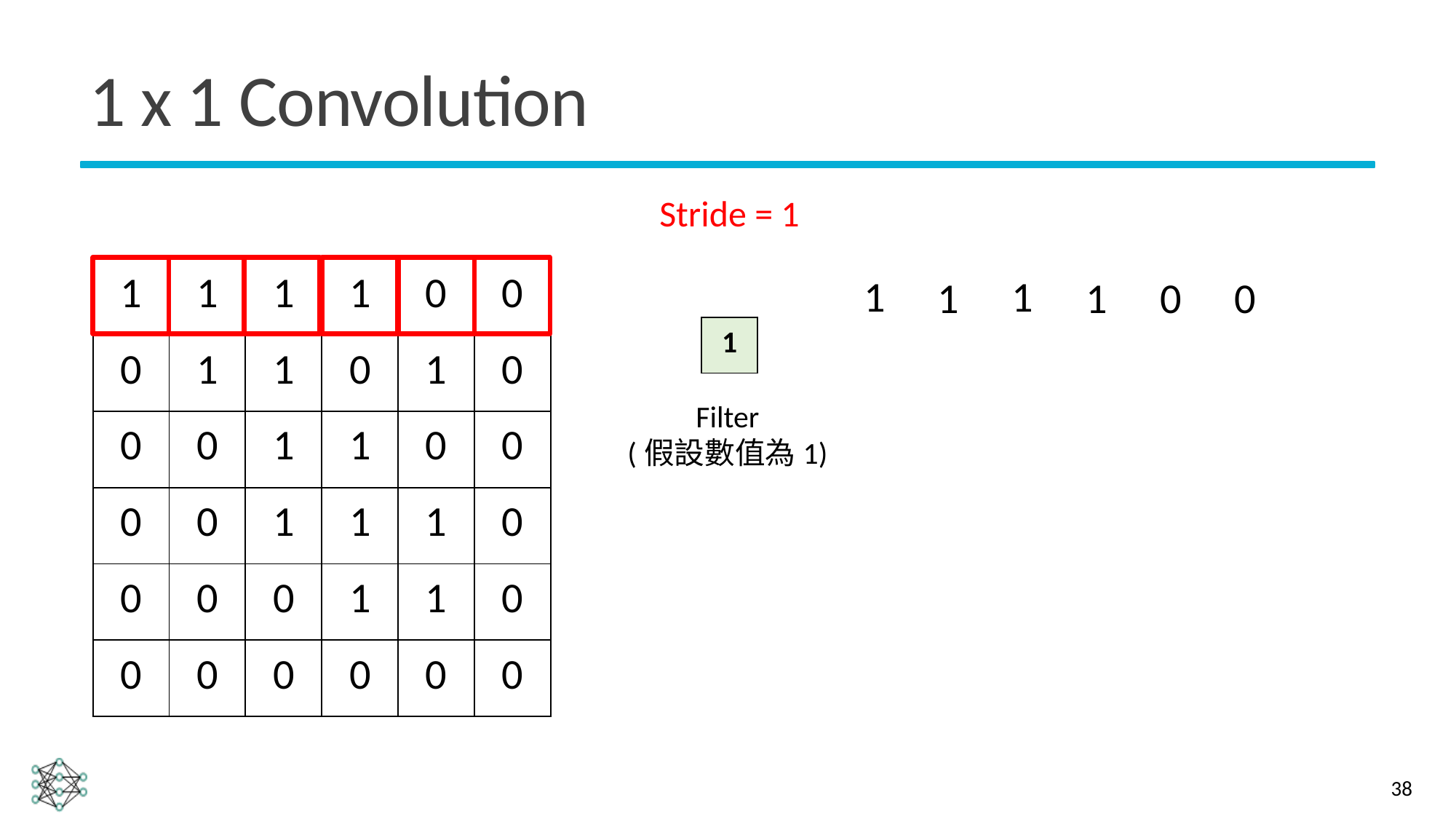

# 1 x 1 Convolution
Stride = 1

| 1 | 1 | 1 | 1 | 0 | 0 |
| --- | --- | --- | --- | --- | --- |
| 0 | 1 | 1 | 0 | 1 | 0 |
| 0 | 0 | 1 | 1 | 0 | 0 |
| 0 | 0 | 1 | 1 | 1 | 0 |
| 0 | 0 | 0 | 1 | 1 | 0 |
| 0 | 0 | 0 | 0 | 0 | 0 |
1
1
1
1
0
0
| 1 |
| --- |
Filter
(假設數值為1)
38